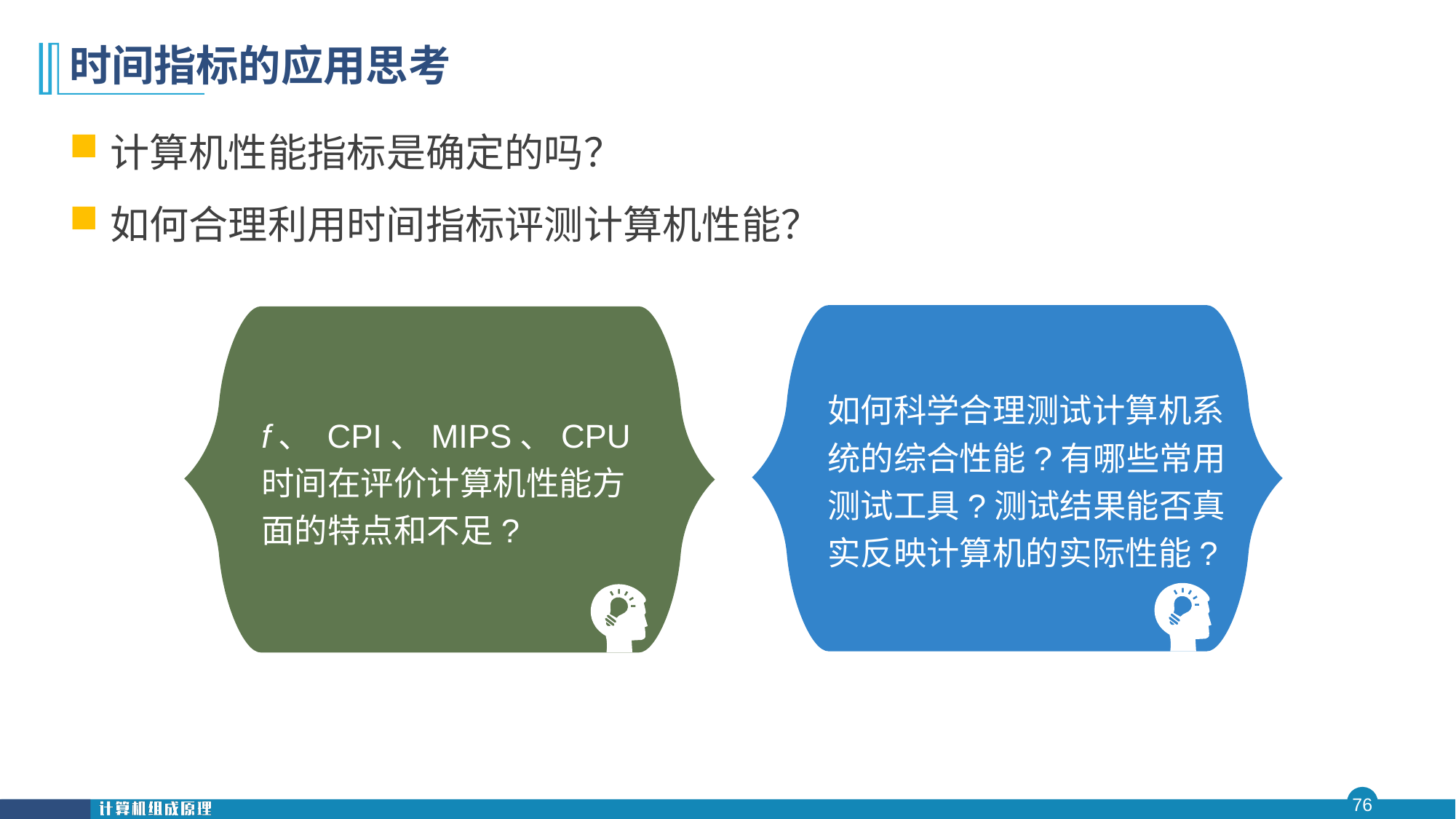

# 时间指标的应用思考
计算机性能指标是确定的吗？
如何合理利用时间指标评测计算机性能？

如何科学合理测试计算机系统的综合性能?有哪些常用测试工具?测试结果能否真实反映计算机的实际性能?

f、 CPI、MIPS、CPU时间在评价计算机性能方面的特点和不足?